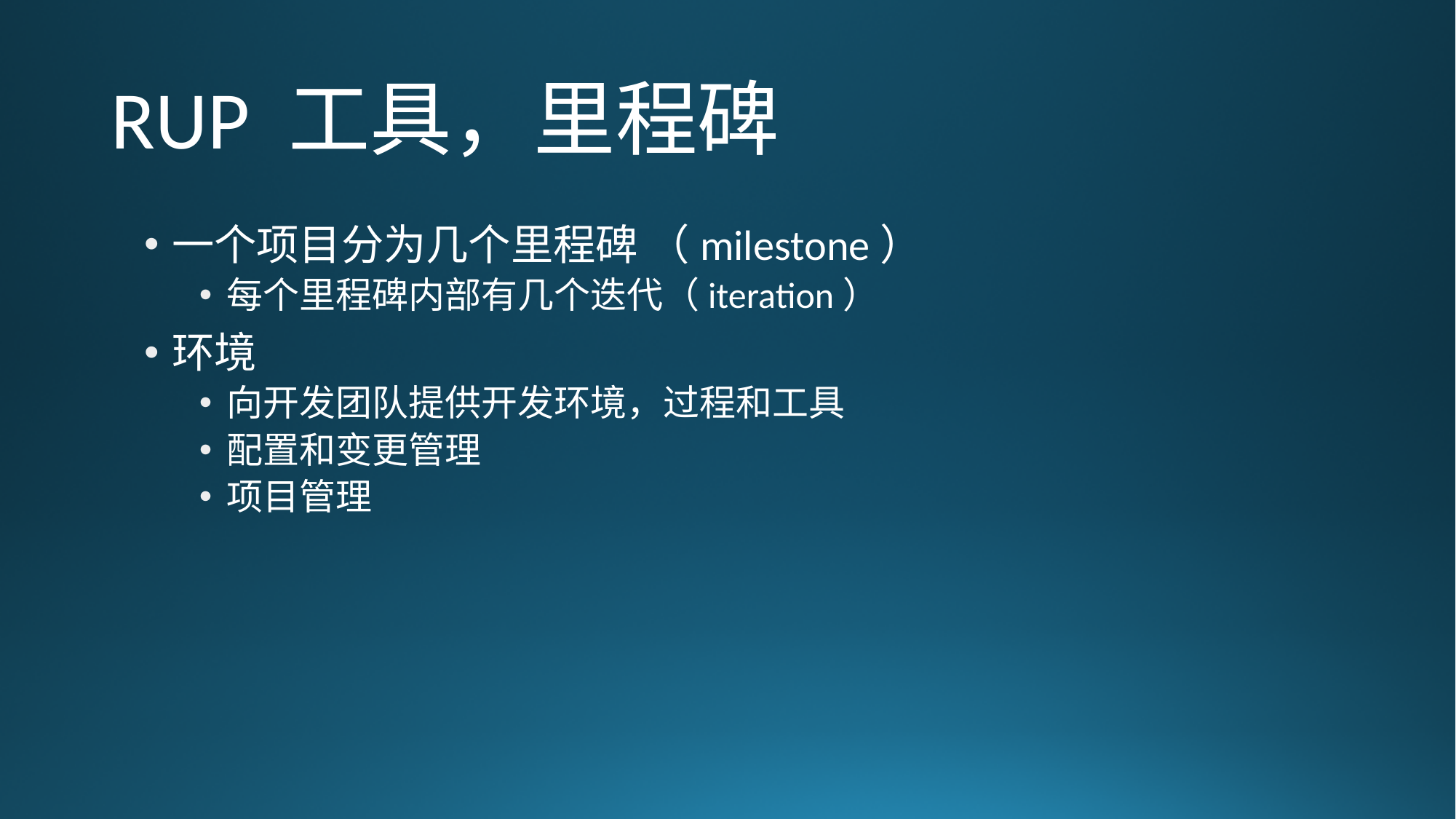

# RUP 工具，里程碑
一个项目分为几个里程碑 （milestone）
每个里程碑内部有几个迭代（iteration）
环境
向开发团队提供开发环境，过程和工具
配置和变更管理
项目管理